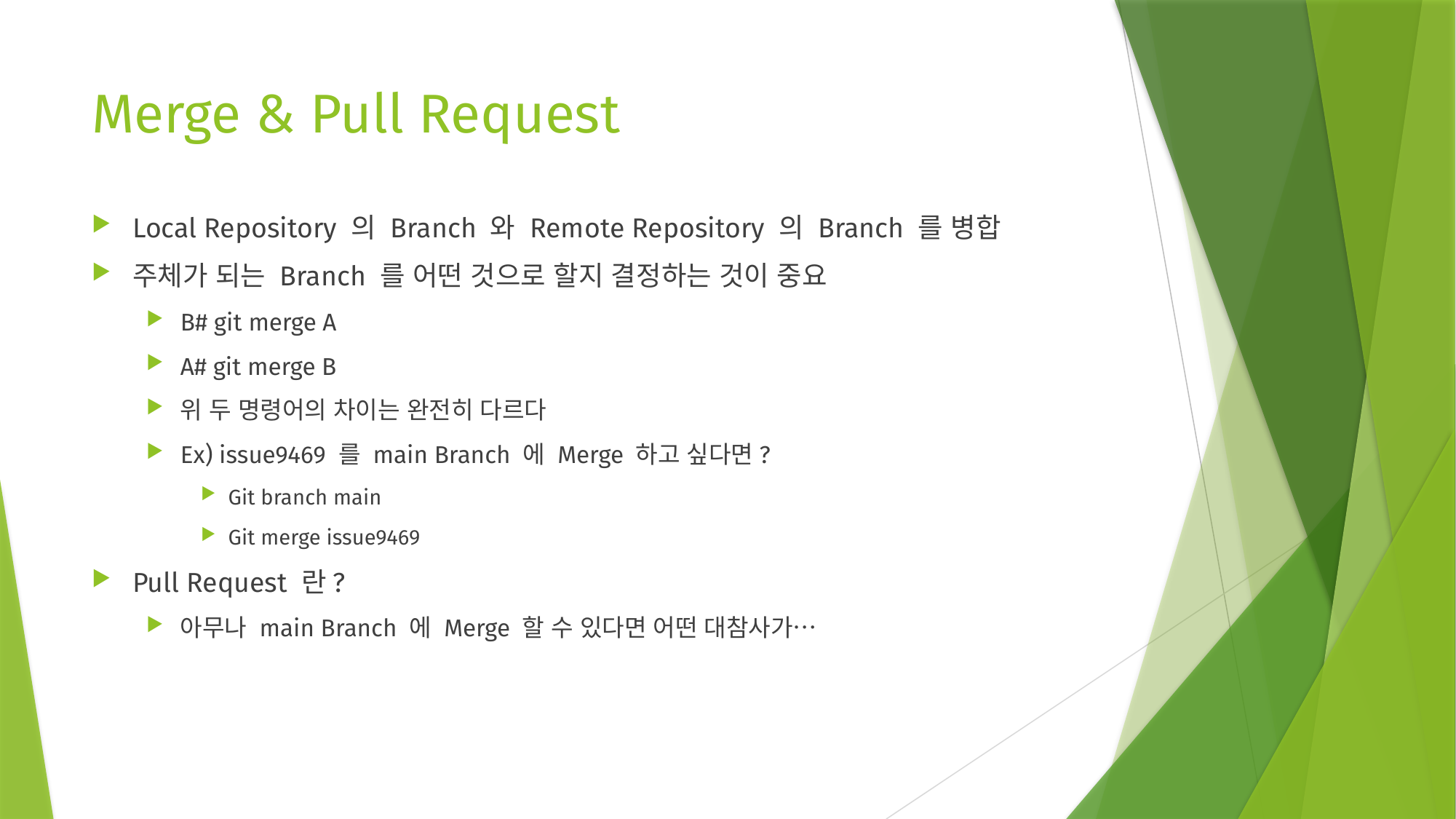

# Merge & Pull Request
Local Repository 의 Branch 와 Remote Repository 의 Branch 를 병합
주체가 되는 Branch 를 어떤 것으로 할지 결정하는 것이 중요
B# git merge A
A# git merge B
위 두 명령어의 차이는 완전히 다르다
Ex) issue9469 를 main Branch 에 Merge 하고 싶다면?
Git branch main
Git merge issue9469
Pull Request 란?
아무나 main Branch 에 Merge 할 수 있다면 어떤 대참사가…